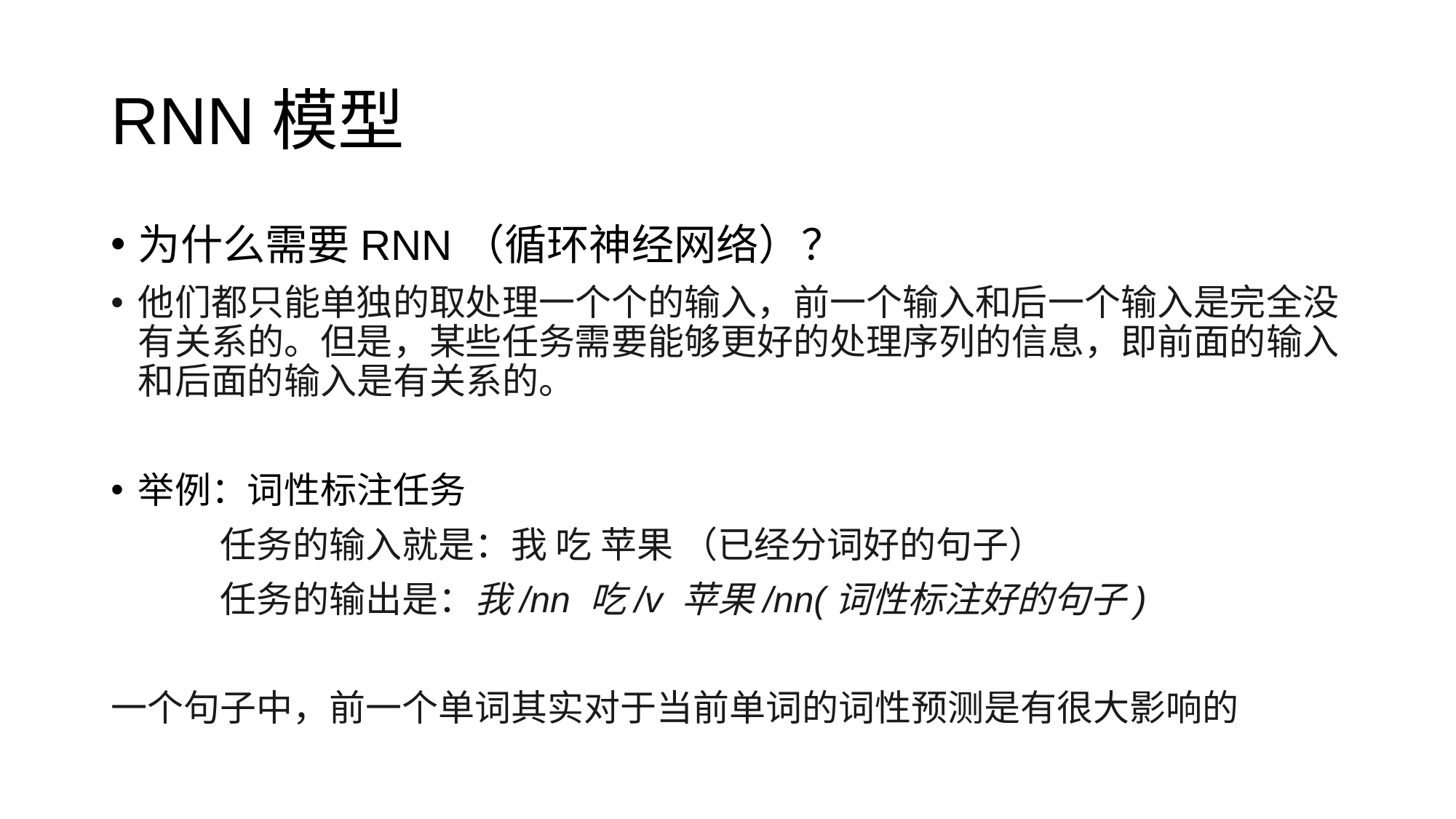

# RNN模型
为什么需要RNN（循环神经网络）？
他们都只能单独的取处理一个个的输入，前一个输入和后一个输入是完全没有关系的。但是，某些任务需要能够更好的处理序列的信息，即前面的输入和后面的输入是有关系的。

举例：词性标注任务
	任务的输入就是：我 吃 苹果 （已经分词好的句子）
	任务的输出是：我/nn 吃/v 苹果/nn(词性标注好的句子)

一个句子中，前一个单词其实对于当前单词的词性预测是有很大影响的